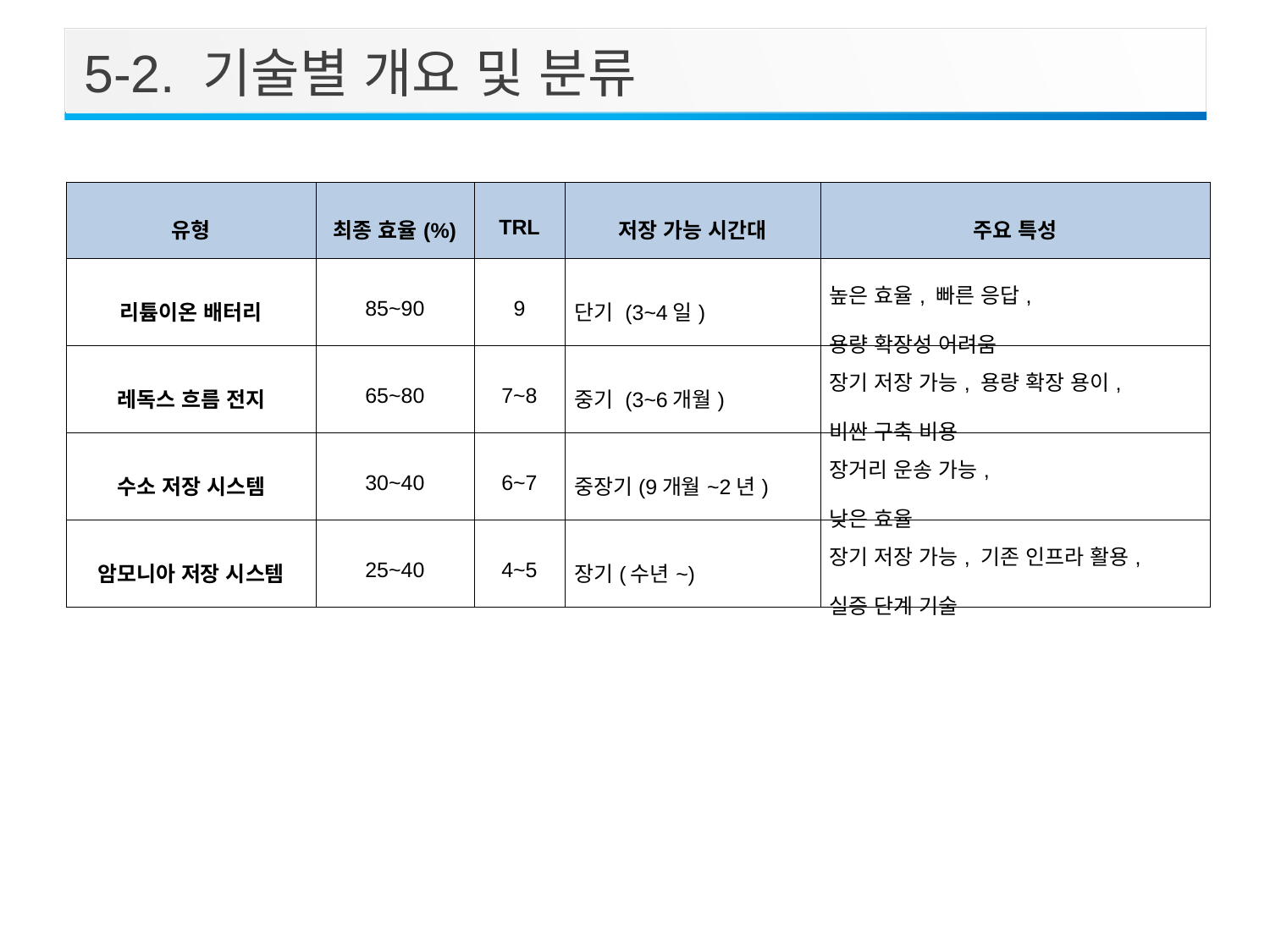

5-2. 기술별 개요 및 분류
| 유형 | 최종 효율(%) | TRL | 저장 가능 시간대 | 주요 특성 |
| --- | --- | --- | --- | --- |
| 리튬이온 배터리 | 85~90 | 9 | 단기 (3~4일) | 높은 효율, 빠른 응답, 용량 확장성 어려움 |
| 레독스 흐름 전지 | 65~80 | 7~8 | 중기 (3~6개월) | 장기 저장 가능, 용량 확장 용이, 비싼 구축 비용 |
| 수소 저장 시스템 | 30~40 | 6~7 | 중장기(9개월~2년) | 장거리 운송 가능, 낮은 효율 |
| 암모니아 저장 시스템 | 25~40 | 4~5 | 장기(수년~) | 장기 저장 가능, 기존 인프라 활용, 실증 단계 기술 |